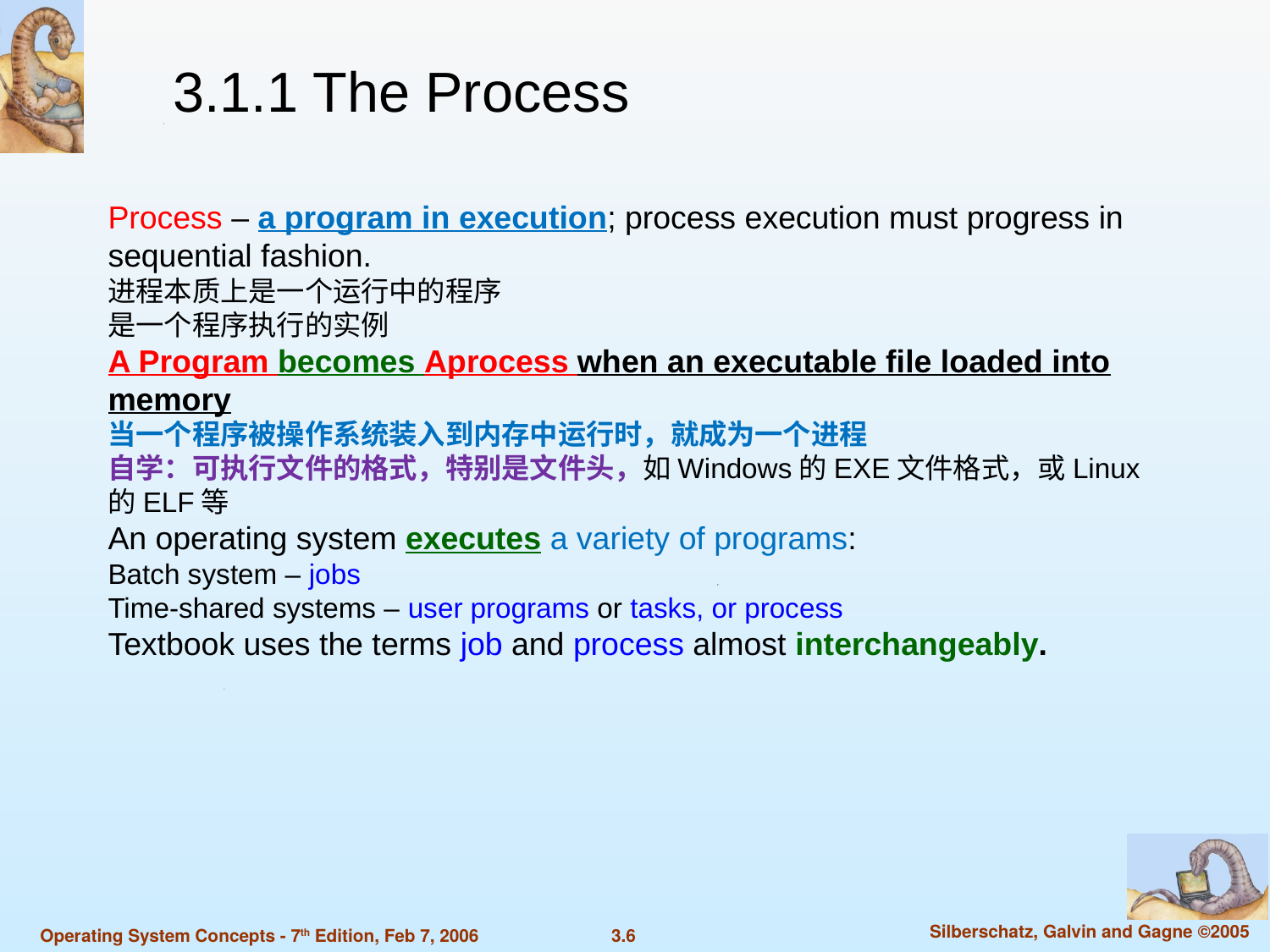

3.1.1 The Process
Process – a program in execution; process execution must progress in sequential fashion.
进程本质上是一个运行中的程序
是一个程序执行的实例
A Program becomes Aprocess when an executable file loaded into memory
当一个程序被操作系统装入到内存中运行时，就成为一个进程
自学：可执行文件的格式，特别是文件头，如Windows的EXE文件格式，或Linux的ELF等
An operating system executes a variety of programs:
Batch system – jobs
Time-shared systems – user programs or tasks, or process
Textbook uses the terms job and process almost interchangeably.